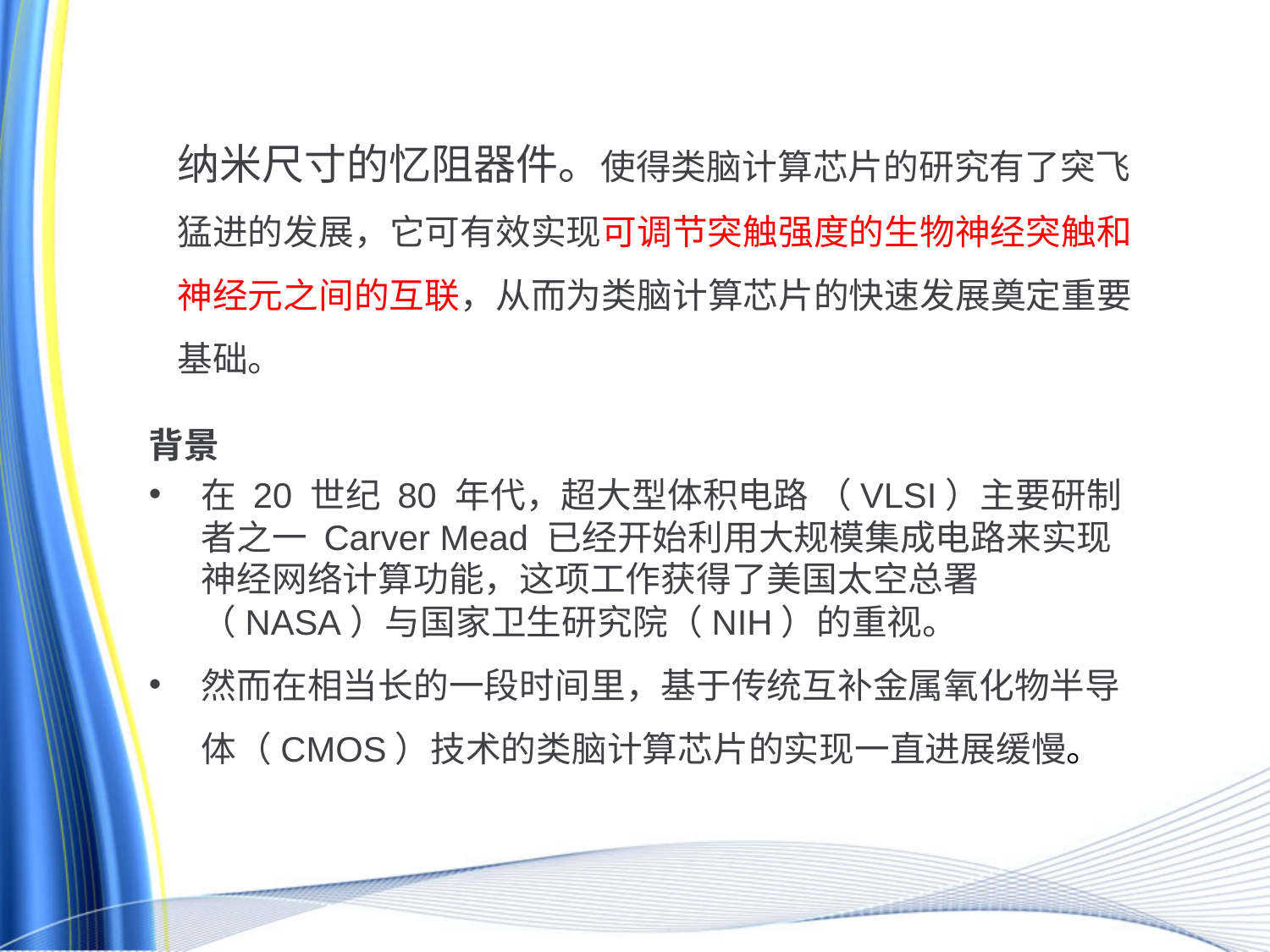

纳米尺寸的忆阻器件。使得类脑计算芯片的研究有了突飞猛进的发展，它可有效实现可调节突触强度的生物神经突触和神经元之间的互联，从而为类脑计算芯片的快速发展奠定重要基础。

背景
在 20 世纪 80 年代，超大型体积电路 （VLSI）主要研制者之一 Carver Mead 已经开始利用大规模集成电路来实现神经网络计算功能，这项工作获得了美国太空总署（NASA）与国家卫生研究院（NIH）的重视。
然而在相当长的一段时间里，基于传统互补金属氧化物半导体（CMOS）技术的类脑计算芯片的实现一直进展缓慢。